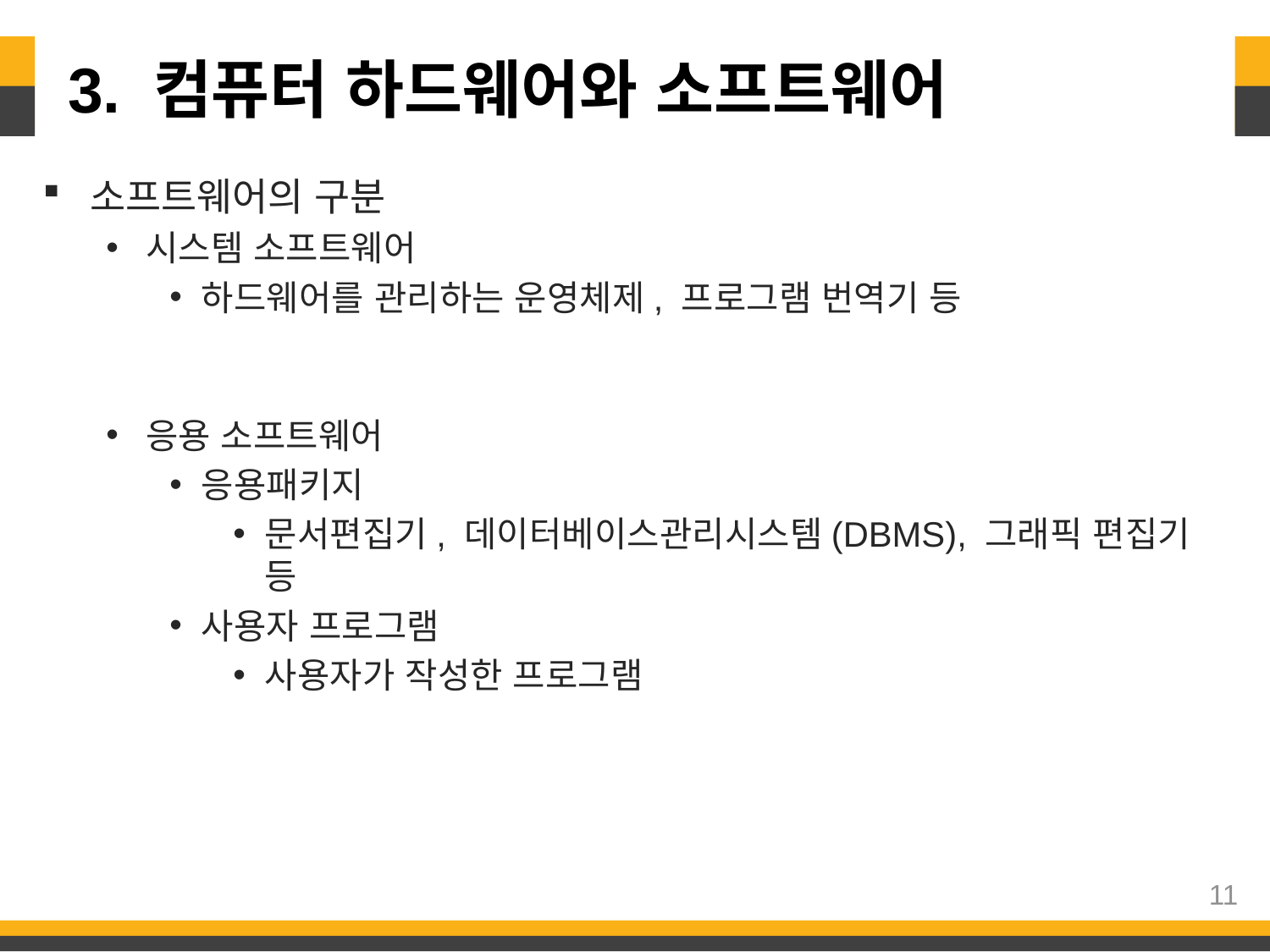

# 3. 컴퓨터 하드웨어와 소프트웨어
소프트웨어의 구분
시스템 소프트웨어
하드웨어를 관리하는 운영체제, 프로그램 번역기 등

응용 소프트웨어
응용패키지
문서편집기, 데이터베이스관리시스템(DBMS), 그래픽 편집기 등
사용자 프로그램
사용자가 작성한 프로그램

11